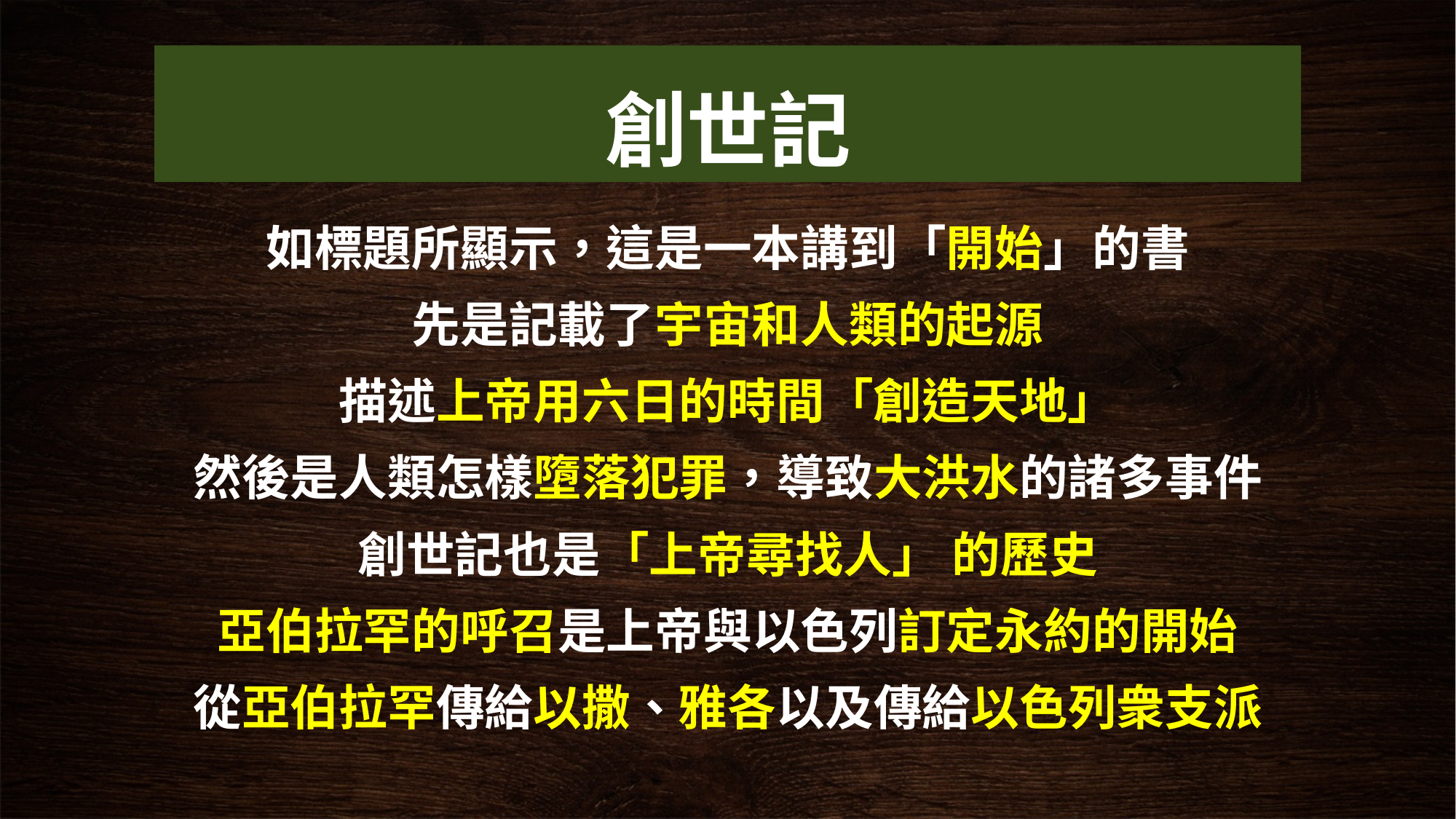

# 創世記
如標題所顯示，這是一本講到「開始」的書
先是記載了宇宙和人類的起源
描述上帝用六日的時間「創造天地」
然後是人類怎樣墮落犯罪，導致大洪水的諸多事件
創世記也是「上帝尋找人」 的歷史
亞伯拉罕的呼召是上帝與以色列訂定永約的開始
從亞伯拉罕傳給以撒、雅各以及傳給以色列衆支派